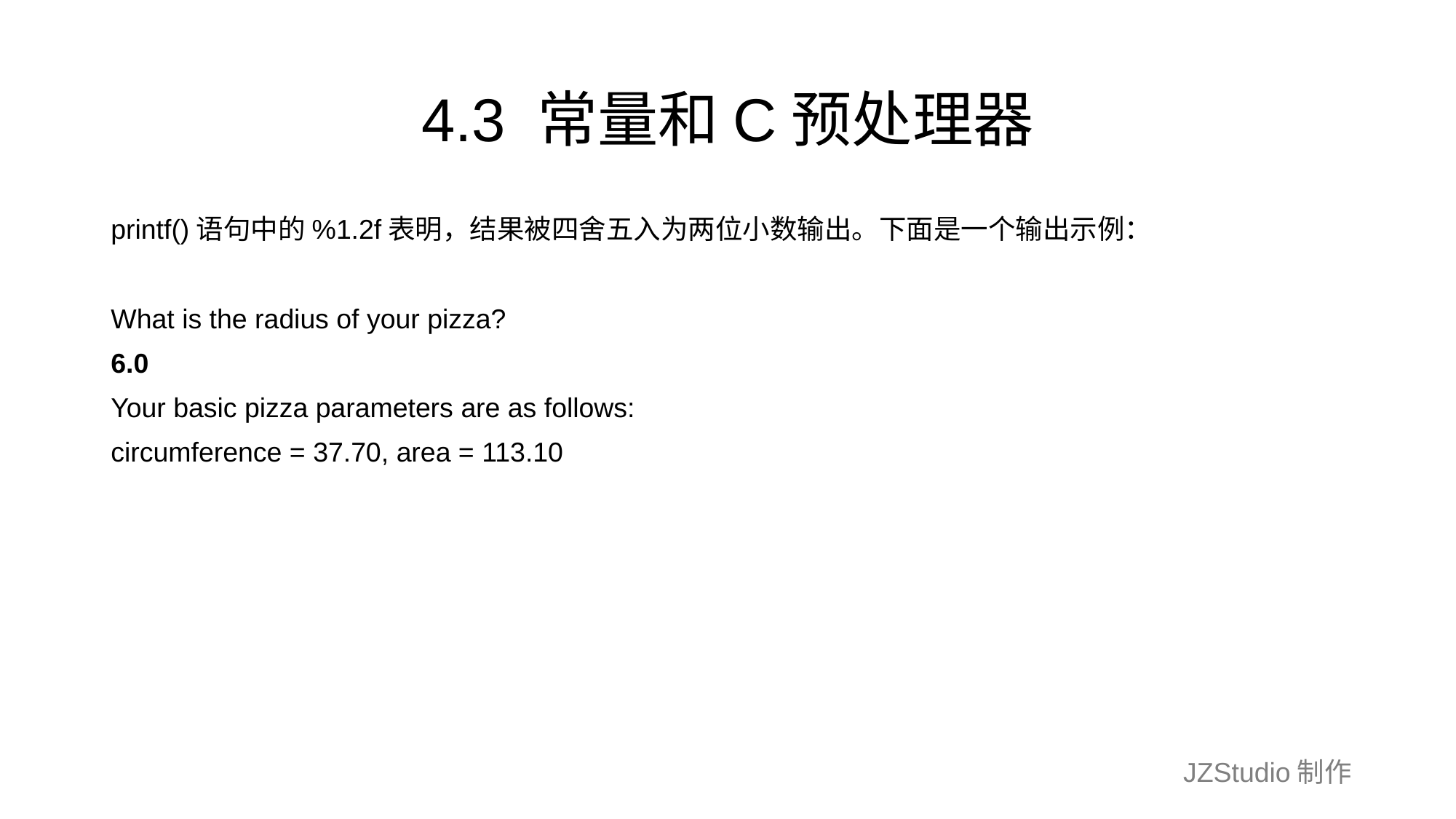

# 4.3 常量和C预处理器
printf()语句中的%1.2f表明，结果被四舍五入为两位小数输出。下面是一个输出示例：

What is the radius of your pizza?
6.0
Your basic pizza parameters are as follows:
circumference = 37.70, area = 113.10